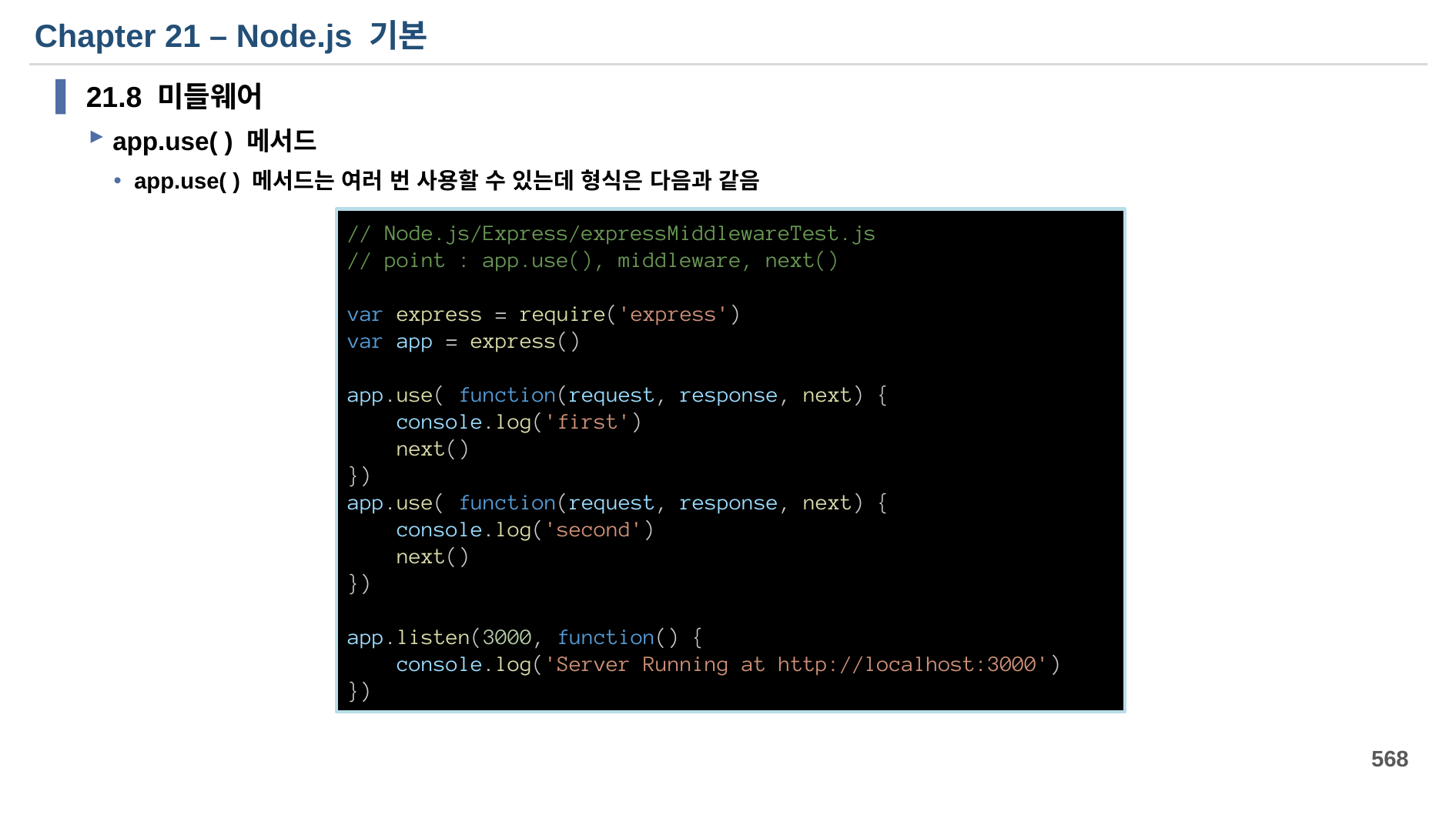

# Chapter 21 – Node.js 기본
21.8 미들웨어
app.use( ) 메서드
app.use( ) 메서드는 여러 번 사용할 수 있는데 형식은 다음과 같음

// Node.js/Express/expressMiddlewareTest.js
// point : app.use(), middleware, next()
var express = require('express')
var app = express()
app.use( function(request, response, next) {
    console.log('first')
    next()
})
app.use( function(request, response, next) {
    console.log('second')
    next()
})
app.listen(3000, function() {
    console.log('Server Running at http://localhost:3000')
})
568